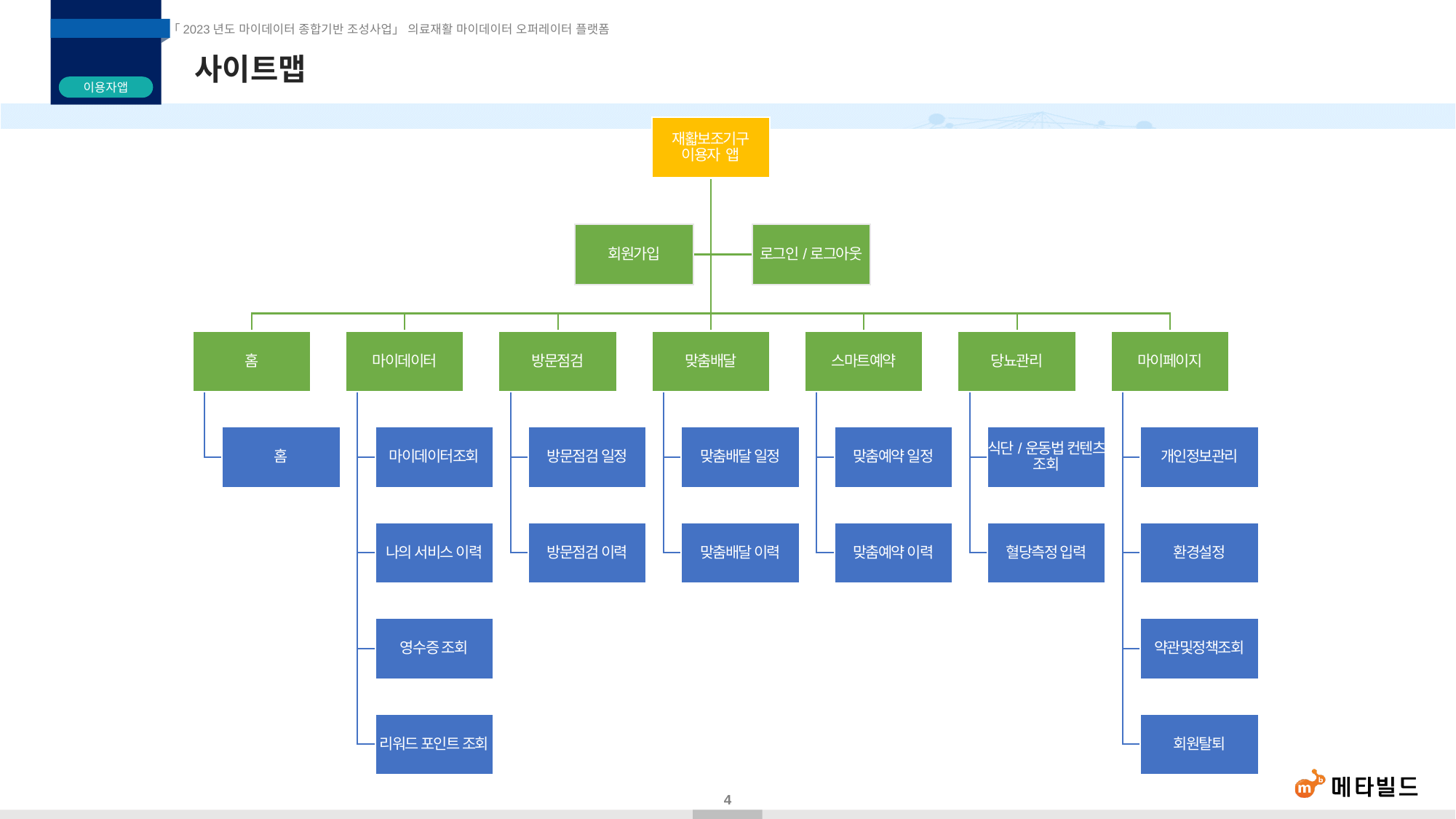

# 사이트맵
재홟보조기구 이용자  앱
홈
홈
마이데이터
마이데이터조회
나의 서비스 이력
영수증 조회
리워드 포인트 조회
방문점검
방문점검 일정
방문점검 이력
맞춤배달
맞춤배달 일정
맞춤배달 이력
스마트예약
맞춤예약 일정
맞춤예약 이력
당뇨관리
식단/운동법 컨텐츠 조회
혈당측정 입력
마이페이지
개인정보관리
환경설정
약관및정책조회
회원탈퇴
회원가입
로그인/로그아웃